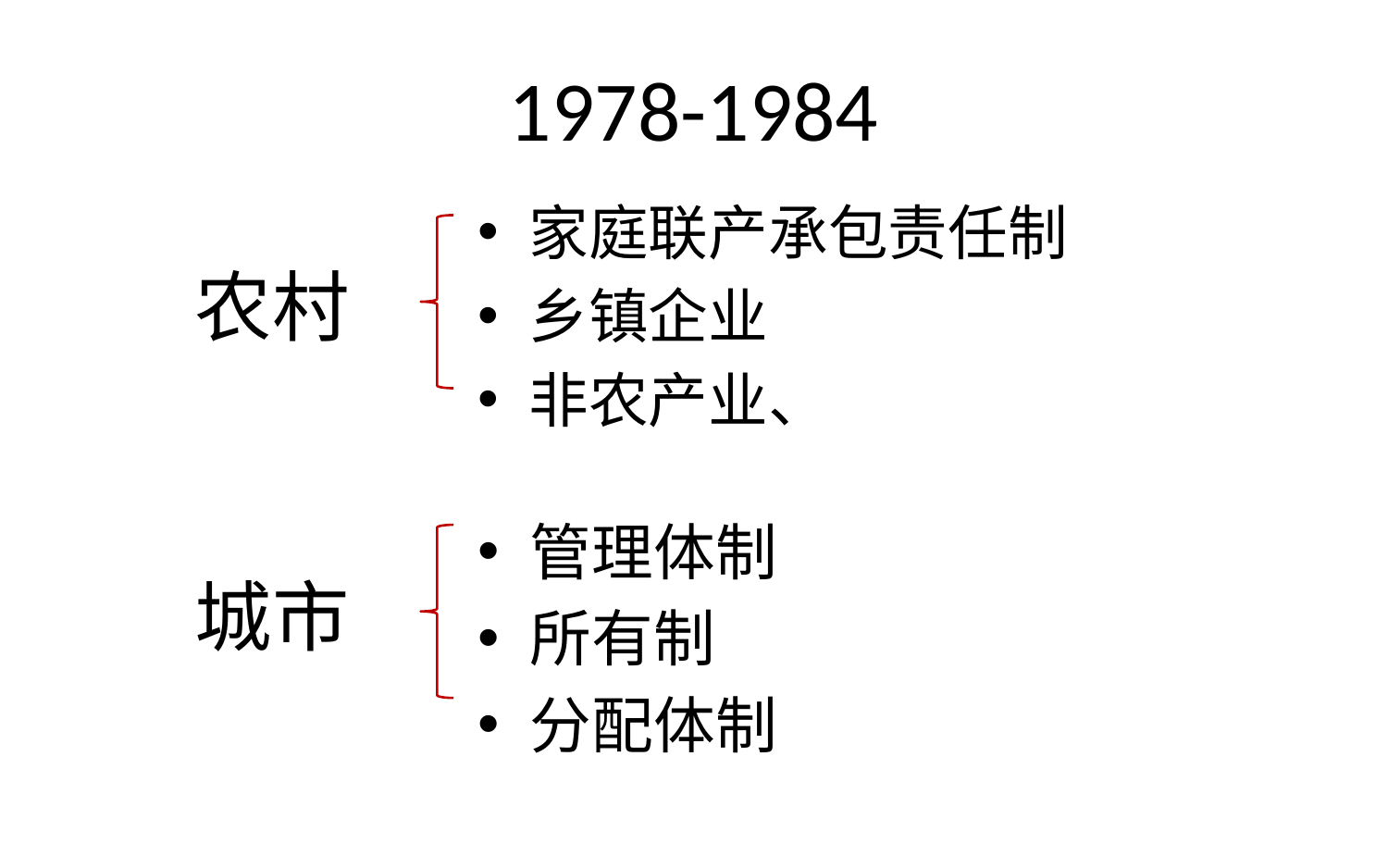

# 1978-1984
家庭联产承包责任制
乡镇企业
非农产业、

农村
管理体制
所有制
分配体制

城市